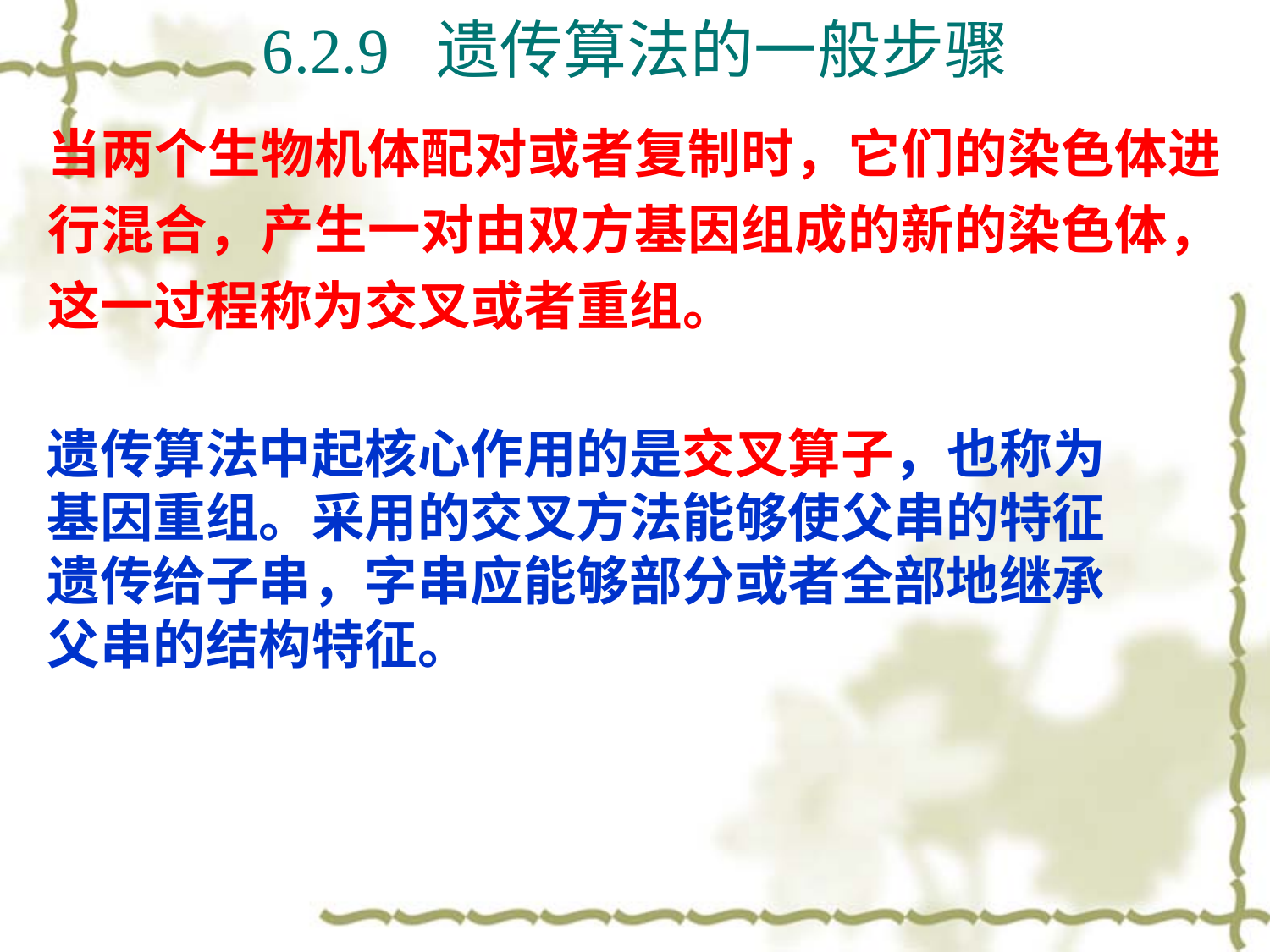

6.2.9  遗传算法的一般步骤
当两个生物机体配对或者复制时，它们的染色体进行混合，产生一对由双方基因组成的新的染色体，这一过程称为交叉或者重组。

遗传算法中起核心作用的是交叉算子，也称为基因重组。采用的交叉方法能够使父串的特征遗传给子串，字串应能够部分或者全部地继承父串的结构特征。

11